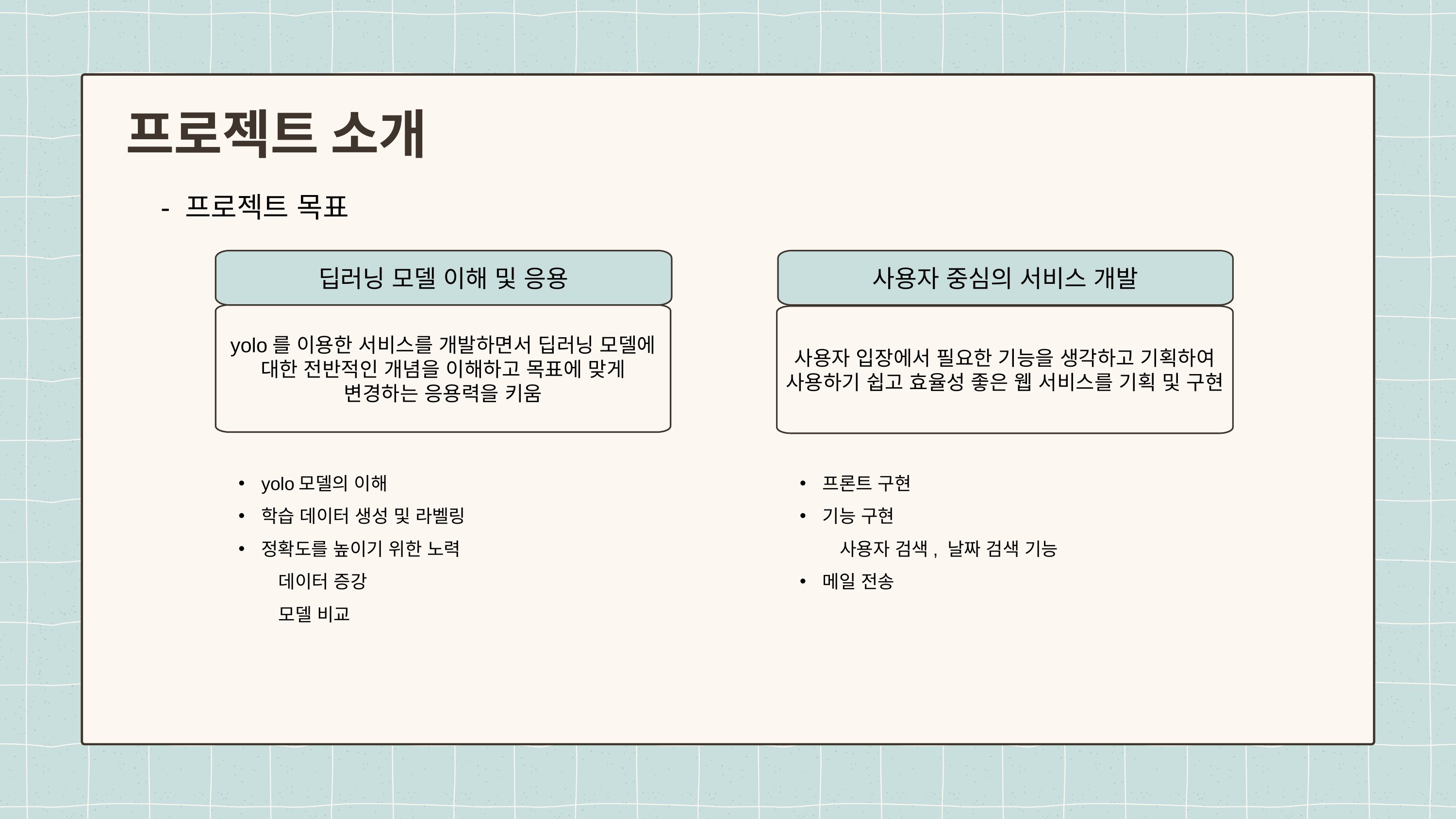

프로젝트 소개
- 프로젝트 목표

딥러닝 모델 이해 및 응용

사용자 중심의 서비스 개발

yolo를 이용한 서비스를 개발하면서 딥러닝 모델에 대한 전반적인 개념을 이해하고 목표에 맞게 변경하는 응용력을 키움
사용자 입장에서 필요한 기능을 생각하고 기획하여 사용하기 쉽고 효율성 좋은 웹 서비스를 기획 및 구현

yolo모델의 이해
학습 데이터 생성 및 라벨링
정확도를 높이기 위한 노력
       데이터 증강
       모델 비교
프론트 구현
기능 구현
       사용자 검색, 날짜 검색 기능
메일 전송